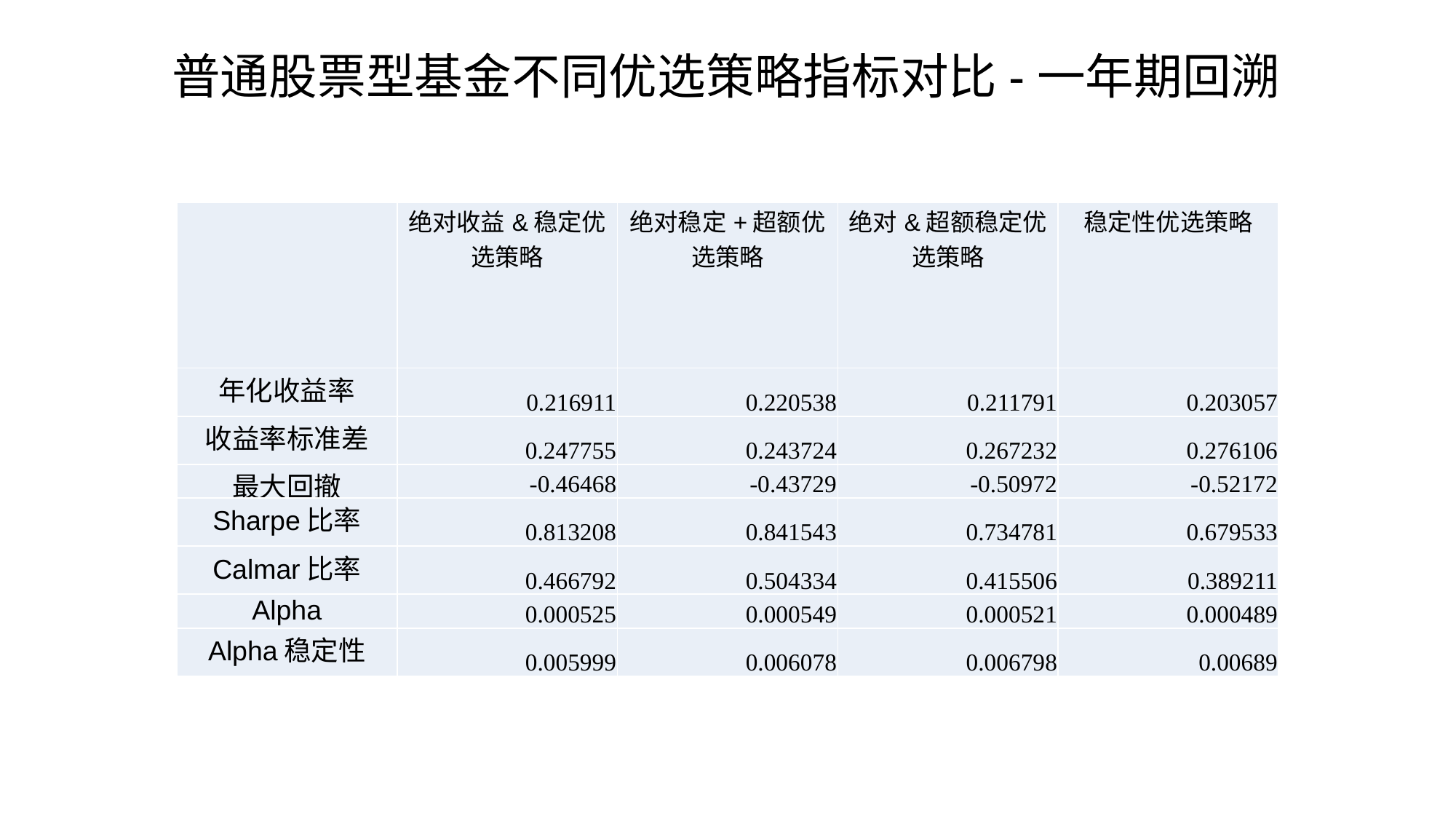

# 普通股票型基金不同优选策略指标对比-一年期回溯
|  | 绝对收益&稳定优选策略 | 绝对稳定+超额优选策略 | 绝对&超额稳定优选策略 | 稳定性优选策略 |
| --- | --- | --- | --- | --- |
| 年化收益率 | 0.216911 | 0.220538 | 0.211791 | 0.203057 |
| 收益率标准差 | 0.247755 | 0.243724 | 0.267232 | 0.276106 |
| 最大回撤 | -0.46468 | -0.43729 | -0.50972 | -0.52172 |
| Sharpe比率 | 0.813208 | 0.841543 | 0.734781 | 0.679533 |
| Calmar比率 | 0.466792 | 0.504334 | 0.415506 | 0.389211 |
| Alpha | 0.000525 | 0.000549 | 0.000521 | 0.000489 |
| Alpha稳定性 | 0.005999 | 0.006078 | 0.006798 | 0.00689 |